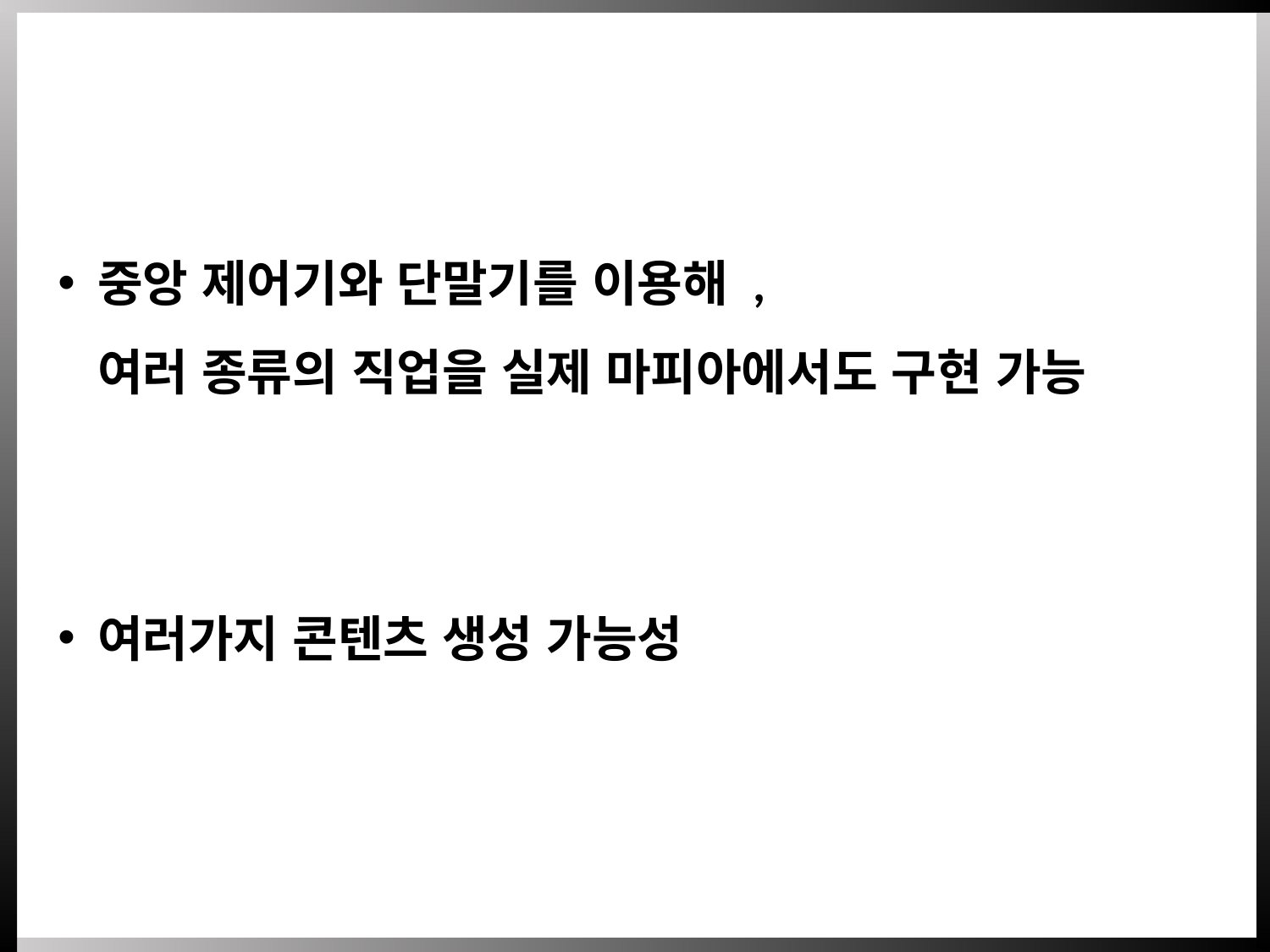

중앙 제어기와 단말기를 이용해 ,
여러 종류의 직업을 실제 마피아에서도 구현 가능

여러가지 콘텐츠 생성 가능성